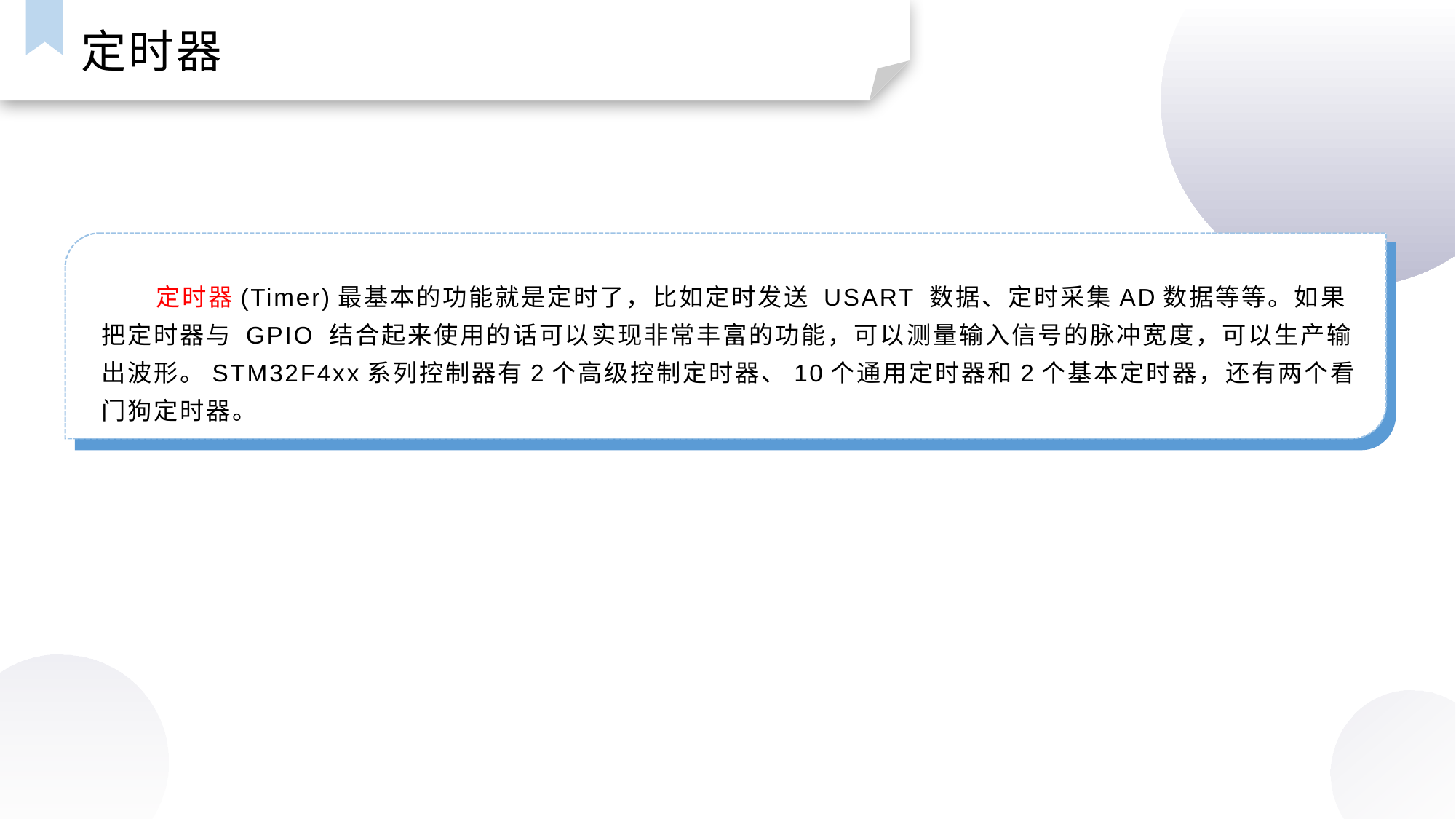

定时器

定时器(Timer)最基本的功能就是定时了，比如定时发送 USART 数据、定时采集AD数据等等。如果把定时器与 GPIO 结合起来使用的话可以实现非常丰富的功能，可以测量输入信号的脉冲宽度，可以生产输出波形。STM32F4xx系列控制器有2个高级控制定时器、10个通用定时器和2个基本定时器，还有两个看门狗定时器。